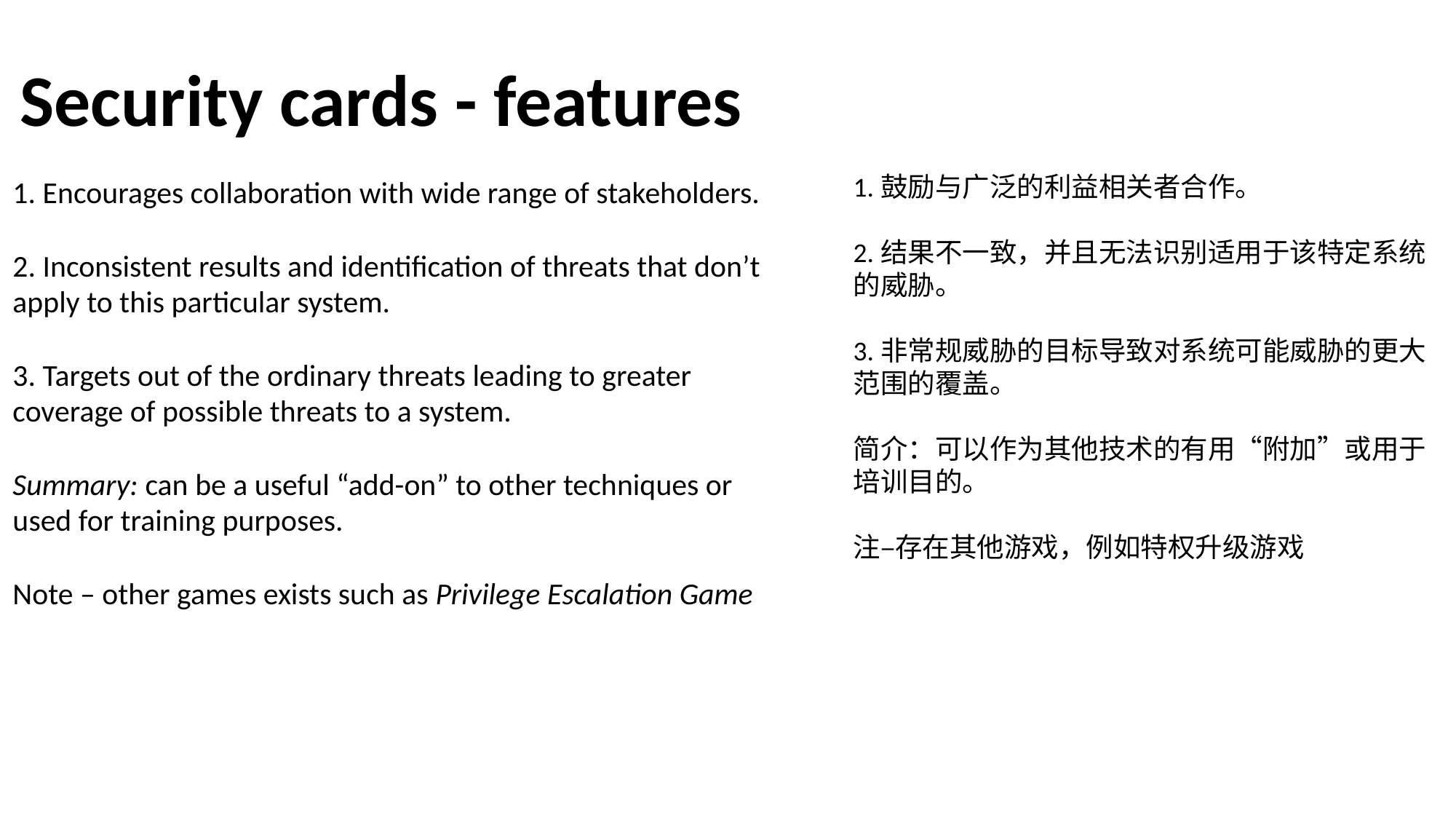

Security cards - features
1.鼓励与广泛的利益相关者合作。

2.结果不一致，并且无法识别适用于该特定系统的威胁。

3.非常规威胁的目标导致对系统可能威胁的更大范围的覆盖。

简介：可以作为其他技术的有用“附加”或用于培训目的。

注–存在其他游戏，例如特权升级游戏
1. Encourages collaboration with wide range of stakeholders.

2. Inconsistent results and identification of threats that don’t apply to this particular system.

3. Targets out of the ordinary threats leading to greater coverage of possible threats to a system.

Summary: can be a useful “add-on” to other techniques or used for training purposes.

Note – other games exists such as Privilege Escalation Game